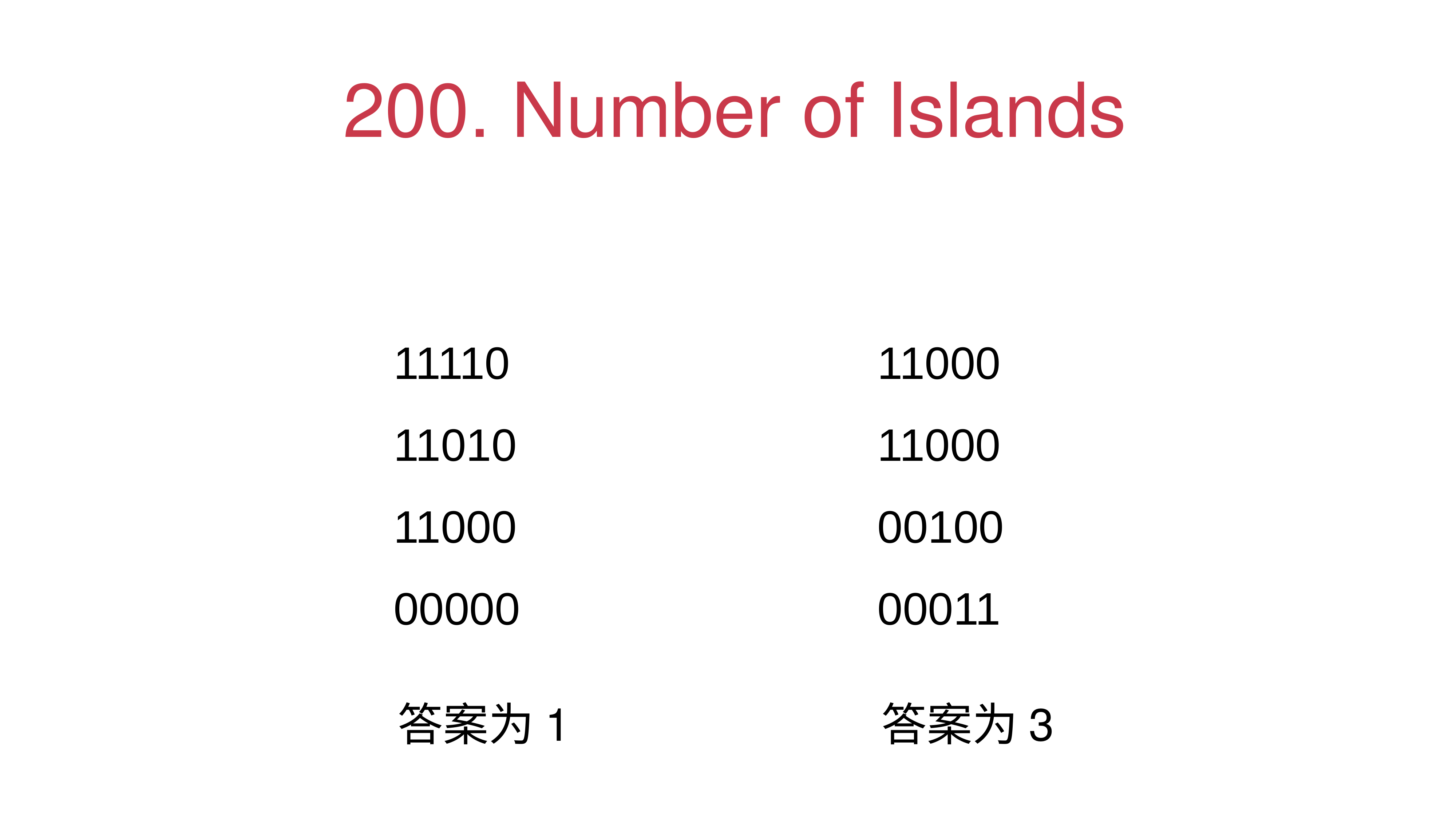

# 200. Number of Islands
11110
11010
11000
00000
11000
11000
00100
00011
答案为1
答案为3